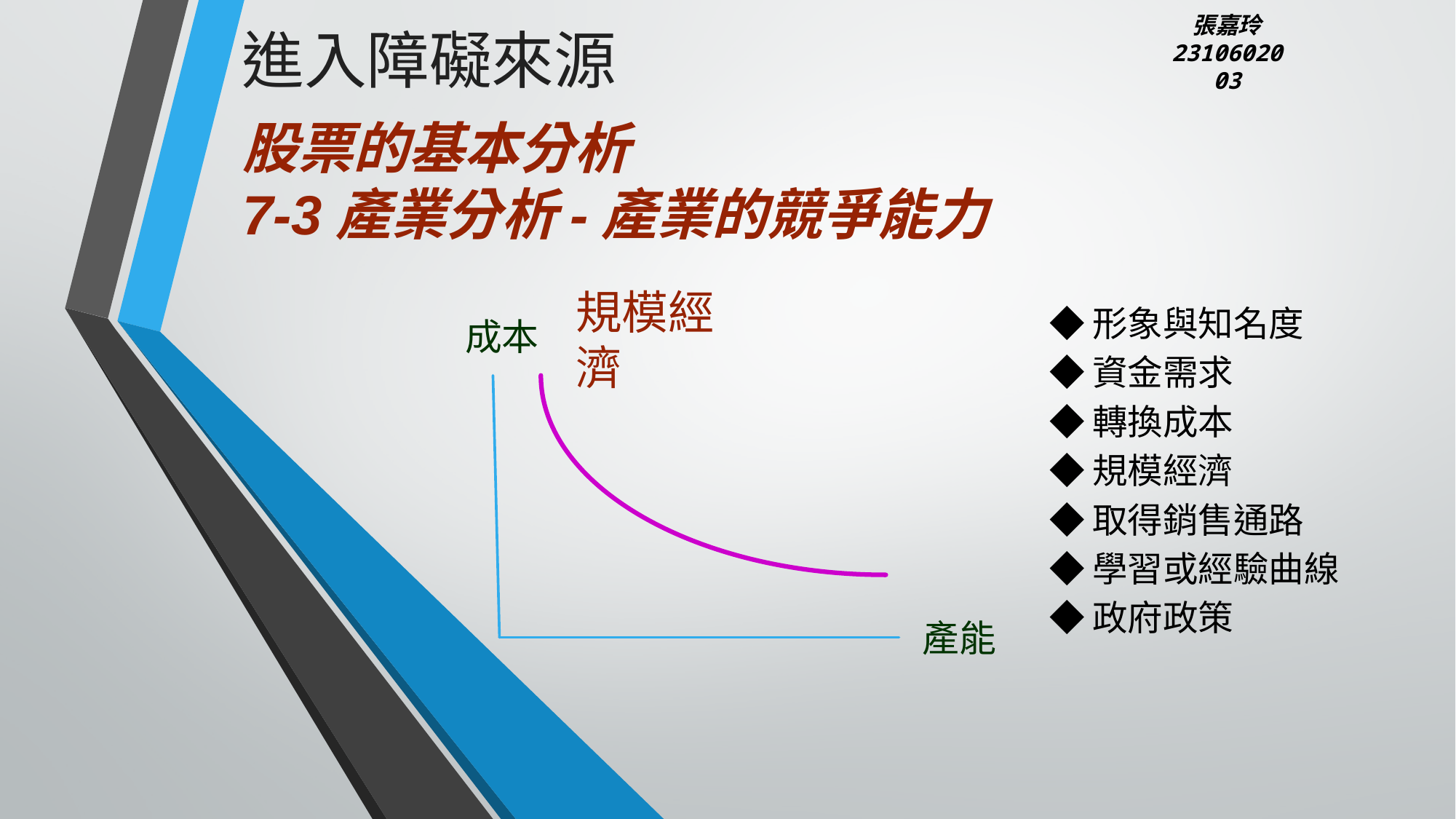

張嘉玲
2310602003
進入障礙來源
# 股票的基本分析 7-3產業分析-產業的競爭能力
規模經濟
◆形象與知名度
◆資金需求
◆轉換成本
◆規模經濟
◆取得銷售通路
◆學習或經驗曲線
◆政府政策
成本

產能